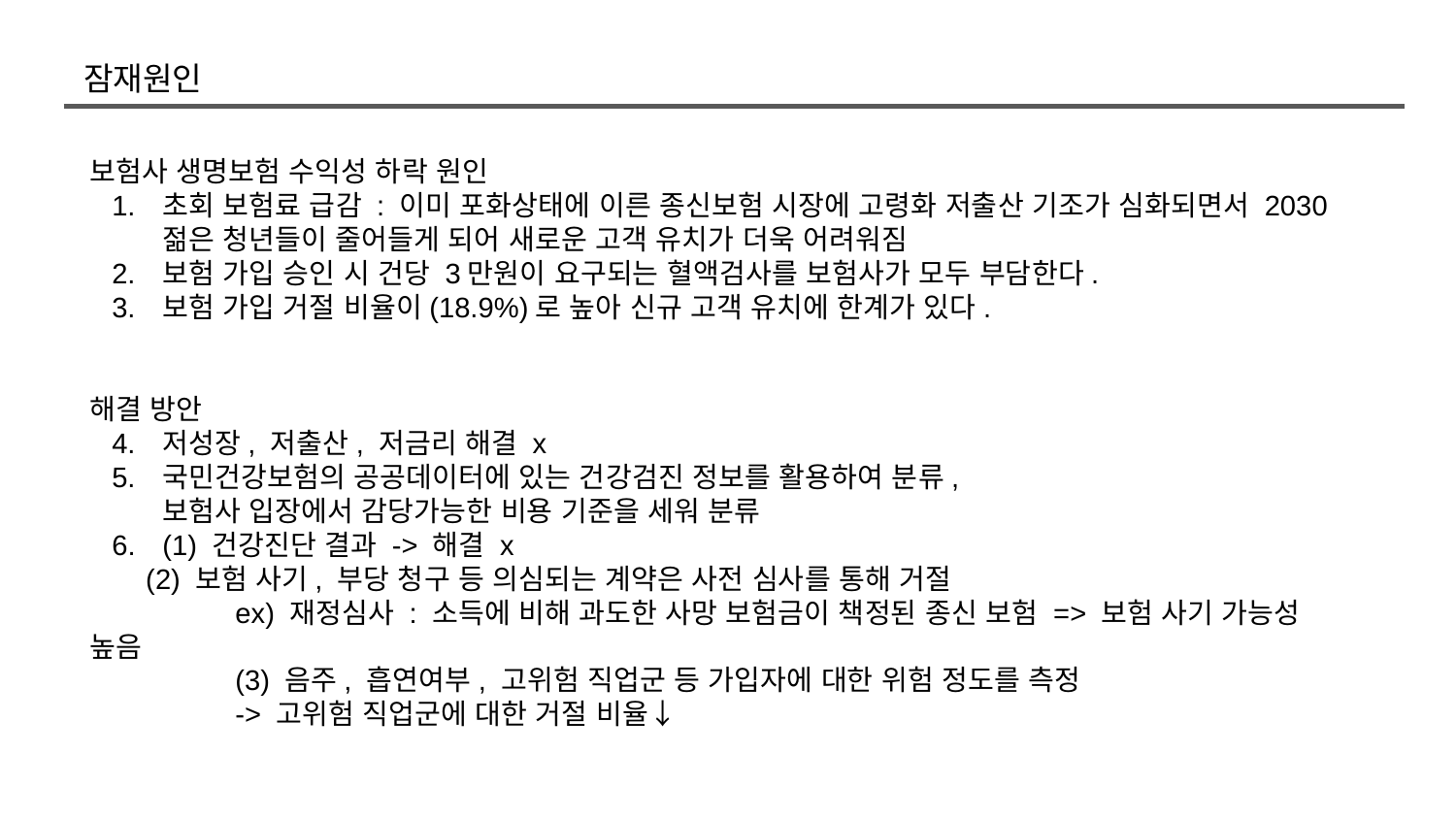

잠재원인

보험사 생명보험 수익성 하락 원인
초회 보험료 급감 : 이미 포화상태에 이른 종신보험 시장에 고령화 저출산 기조가 심화되면서 2030 젊은 청년들이 줄어들게 되어 새로운 고객 유치가 더욱 어려워짐
보험 가입 승인 시 건당 3만원이 요구되는 혈액검사를 보험사가 모두 부담한다.
보험 가입 거절 비율이(18.9%)로 높아 신규 고객 유치에 한계가 있다.

해결 방안
저성장, 저출산, 저금리 해결 x
국민건강보험의 공공데이터에 있는 건강검진 정보를 활용하여 분류,
보험사 입장에서 감당가능한 비용 기준을 세워 분류
(1) 건강진단 결과 -> 해결 x
       (2) 보험 사기, 부당 청구 등 의심되는 계약은 사전 심사를 통해 거절
	ex) 재정심사 : 소득에 비해 과도한 사망 보험금이 책정된 종신 보험 => 보험 사기 가능성 높음
	(3) 음주, 흡연여부, 고위험 직업군 등 가입자에 대한 위험 정도를 측정
	-> 고위험 직업군에 대한 거절 비율↓